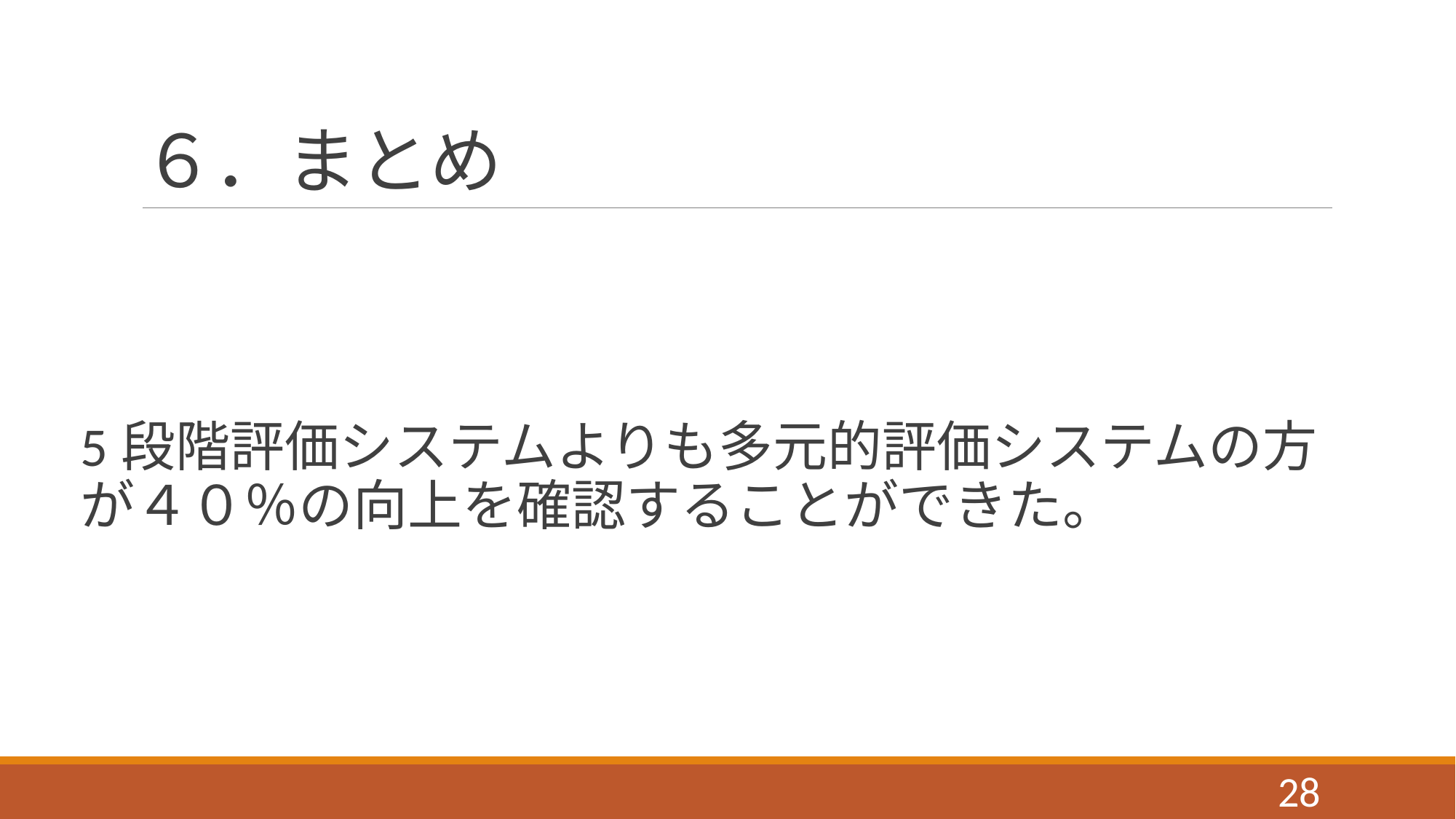

# ６．まとめ
5段階評価システムよりも多元的評価システムの方が４０％の向上を確認することができた。
28